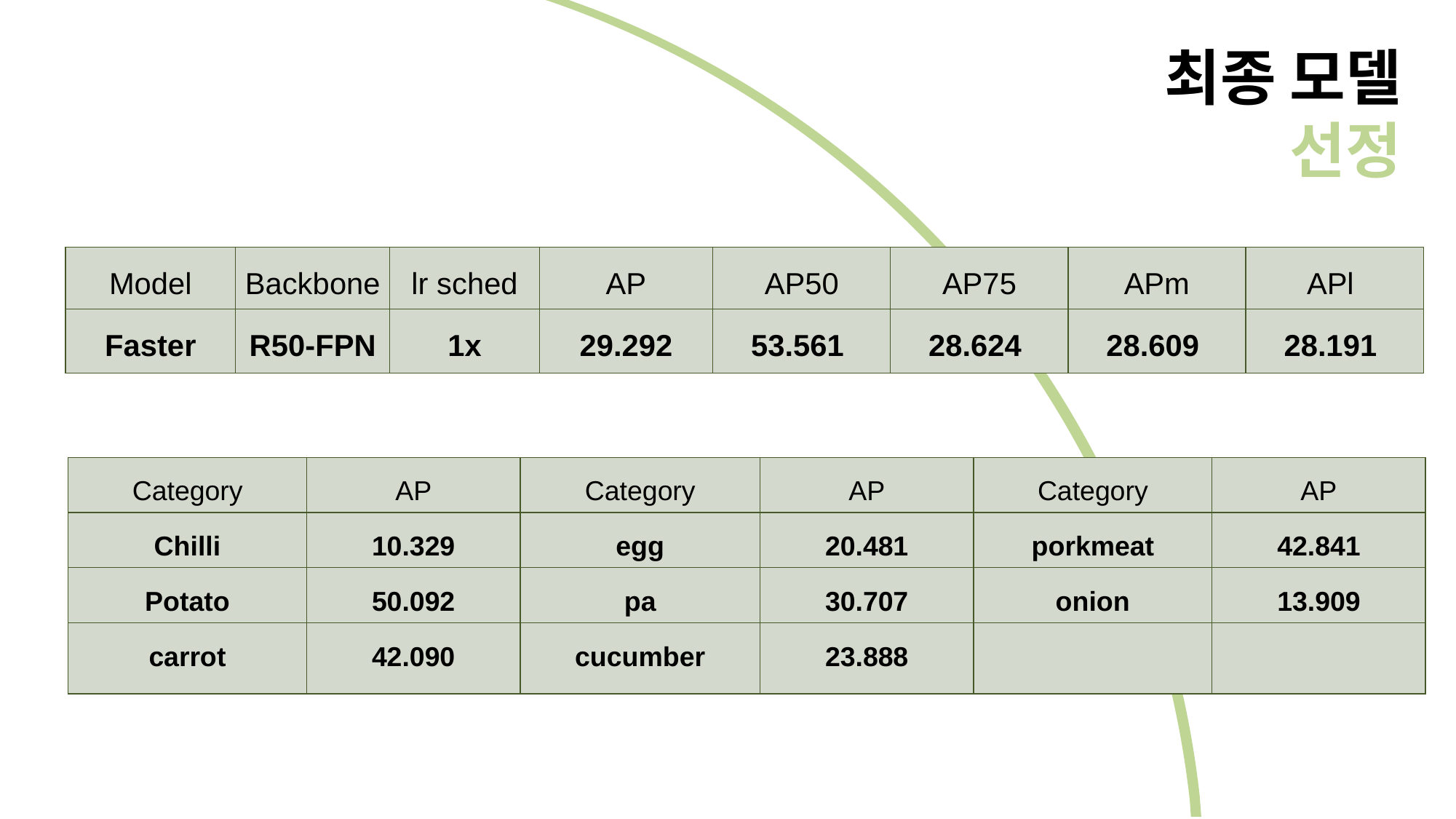

최종 모델
선정
| Model | Backbone | lr sched | AP | AP50 | AP75 | APm | APl |
| --- | --- | --- | --- | --- | --- | --- | --- |
| Faster | R50-FPN | 1x | 29.292 | 53.561 | 28.624 | 28.609 | 28.191 |
| Category | AP | Category | AP | Category | AP |
| --- | --- | --- | --- | --- | --- |
| Chilli | 10.329 | egg | 20.481 | porkmeat | 42.841 |
| Potato | 50.092 | pa | 30.707 | onion | 13.909 |
| carrot | 42.090 | cucumber | 23.888 |  |  |